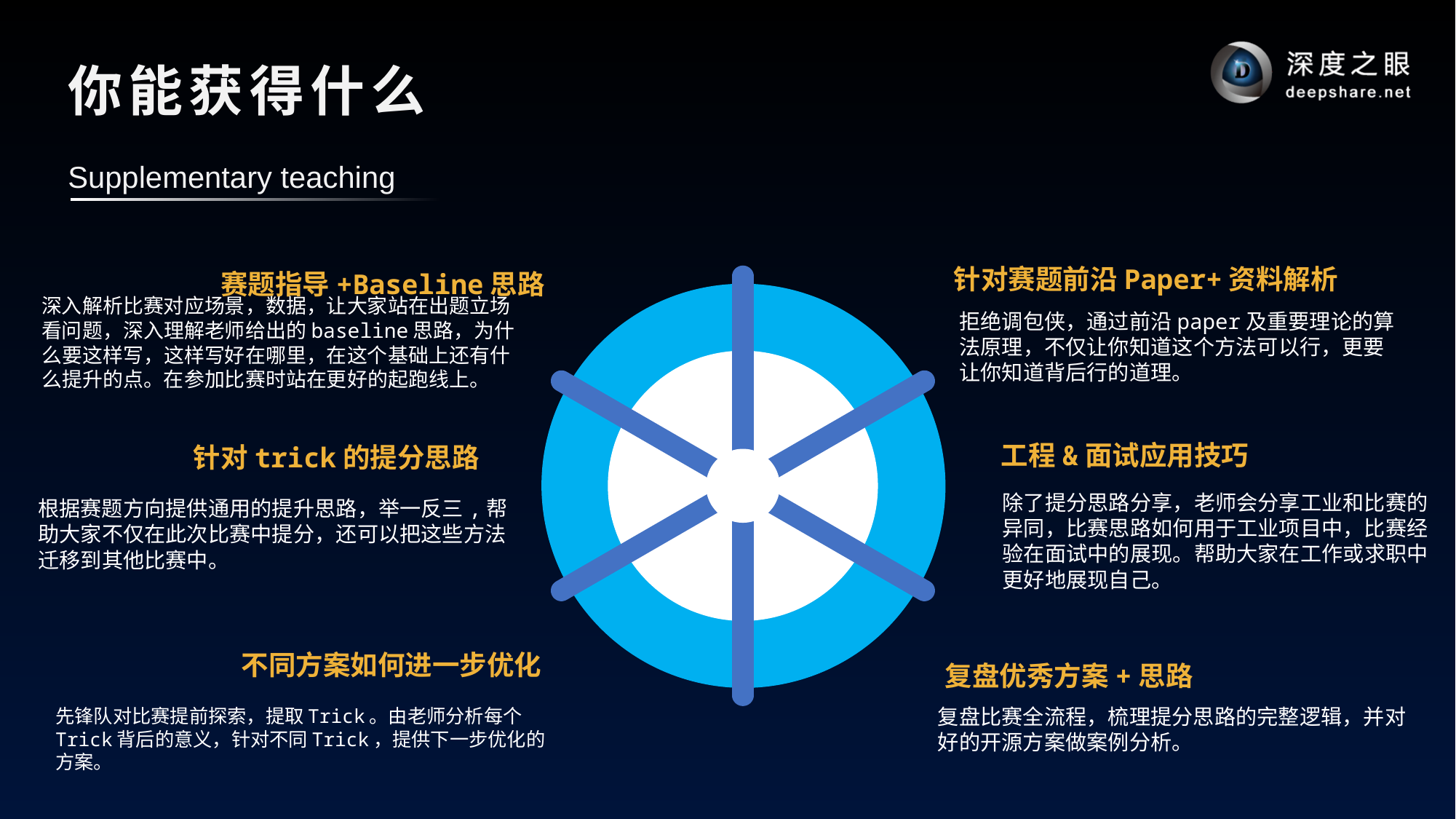

# 你能获得什么
Supplementary teaching
针对赛题前沿Paper+资料解析
拒绝调包侠，通过前沿paper及重要理论的算法原理，不仅让你知道这个方法可以行，更要让你知道背后行的道理。
工程&面试应用技巧
除了提分思路分享，老师会分享工业和比赛的异同，比赛思路如何用于工业项目中，比赛经验在面试中的展现。帮助大家在工作或求职中更好地展现自己。
复盘优秀方案+思路
复盘比赛全流程，梳理提分思路的完整逻辑，并对好的开源方案做案例分析。
赛题指导+Baseline思路

深入解析比赛对应场景，数据，让大家站在出题立场看问题，深入理解老师给出的baseline思路，为什么要这样写，这样写好在哪里，在这个基础上还有什么提升的点。在参加比赛时站在更好的起跑线上。
针对trick的提分思路
根据赛题方向提供通用的提升思路，举一反三,帮助大家不仅在此次比赛中提分，还可以把这些方法迁移到其他比赛中。
不同方案如何进一步优化
先锋队对比赛提前探索，提取Trick。由老师分析每个Trick背后的意义，针对不同Trick，提供下一步优化的方案。